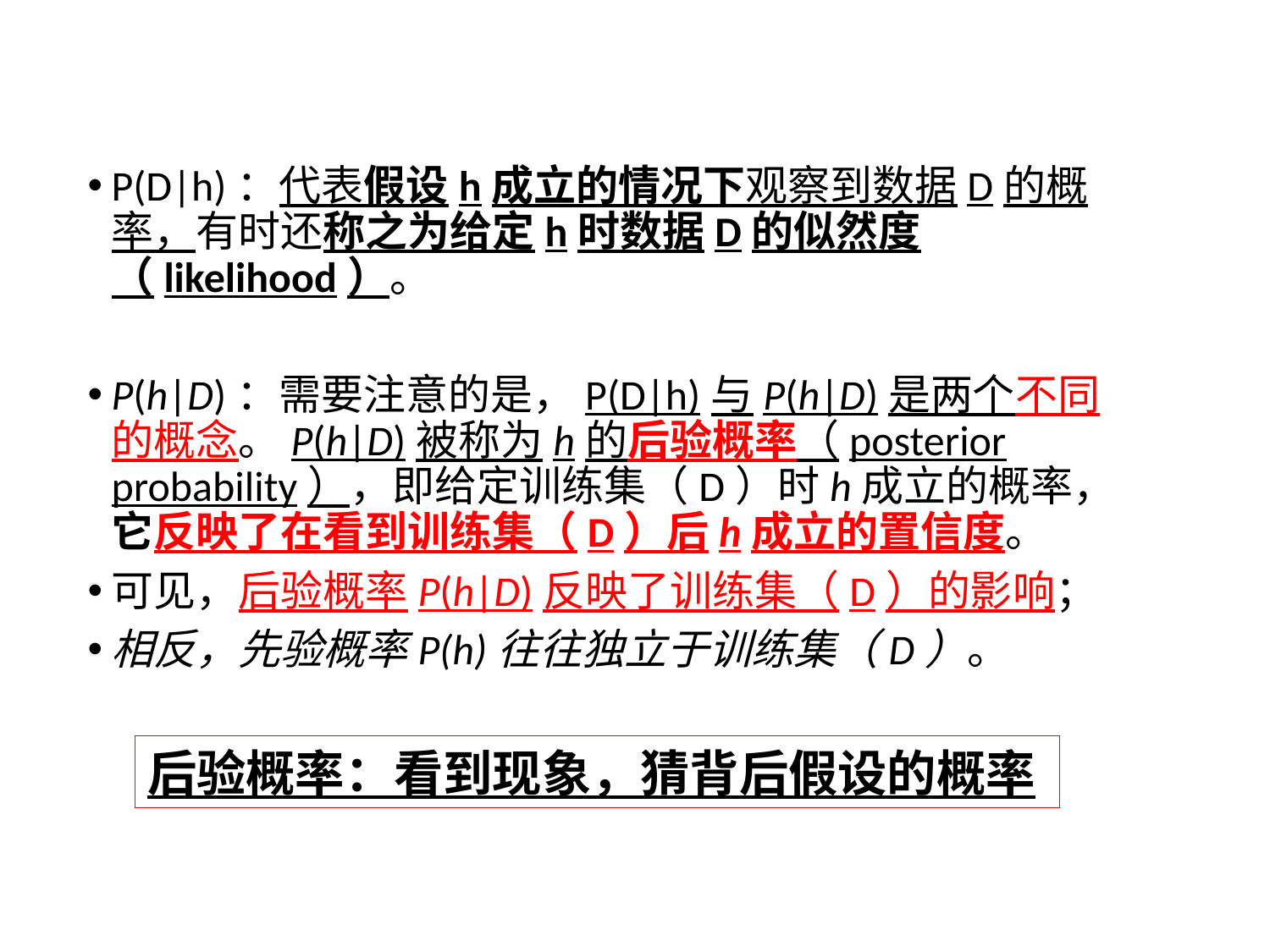

4.4主要类型
P(D|h)：代表假设h成立的情况下观察到数据D的概率，有时还称之为给定h时数据D的似然度（likelihood）。

P(h|D)：需要注意的是，P(D|h)与P(h|D)是两个不同的概念。P(h|D)被称为h的后验概率（posterior probability），即给定训练集（D）时h成立的概率，它反映了在看到训练集（D）后h成立的置信度。
可见，后验概率P(h|D)反映了训练集（D）的影响；
相反，先验概率P(h)往往独立于训练集（D）。
后验概率：看到现象，猜背后假设的概率